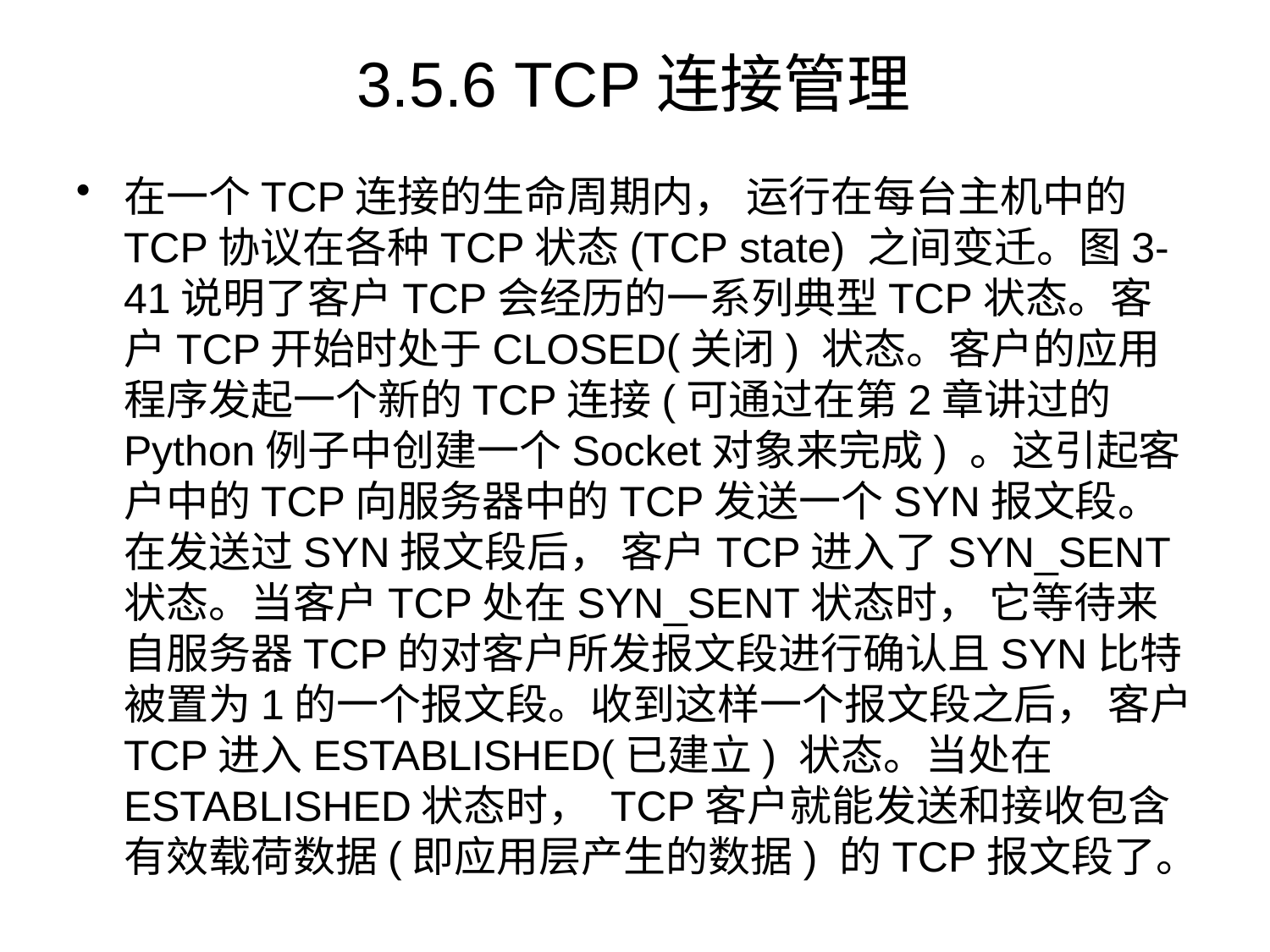

# 3.5.6 TCP连接管理
在一个TCP连接的生命周期内， 运行在每台主机中的TCP协议在各种TCP状态(TCP state) 之间变迁。图3-41说明了客户TCP会经历的一系列典型TCP状态。客户TCP开始时处于CLOSED(关闭) 状态。客户的应用程序发起一个新的TCP连接(可通过在第2章讲过的Python例子中创建一个Socket对象来完成) 。这引起客户中的TCP向服务器中的TCP发送一个SYN报文段。在发送过SYN报文段后， 客户TCP进入了SYN_SENT状态。当客户TCP处在SYN_SENT状态时， 它等待来自服务器TCP的对客户所发报文段进行确认且SYN比特被置为1的一个报文段。收到这样一个报文段之后， 客户TCP进入ESTABLISHED(已建立) 状态。当处在ESTABLISHED状态时， TCP客户就能发送和接收包含有效载荷数据(即应用层产生的数据) 的TCP报文段了。